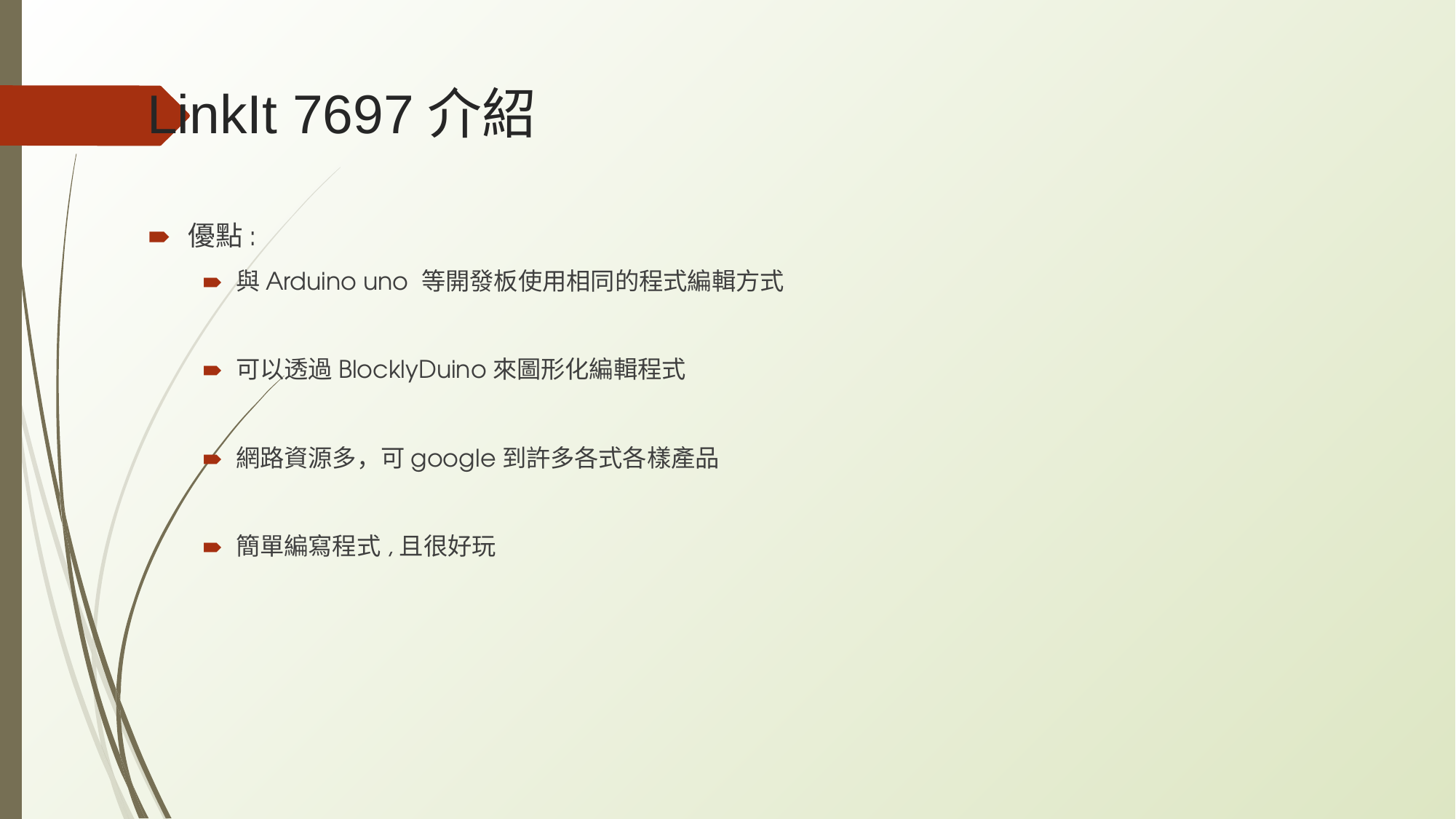

# LinkIt 7697介紹
優點:
與Arduino uno 等開發板使用相同的程式編輯方式

可以透過BlocklyDuino來圖形化編輯程式

網路資源多，可google到許多各式各樣產品

簡單編寫程式,且很好玩